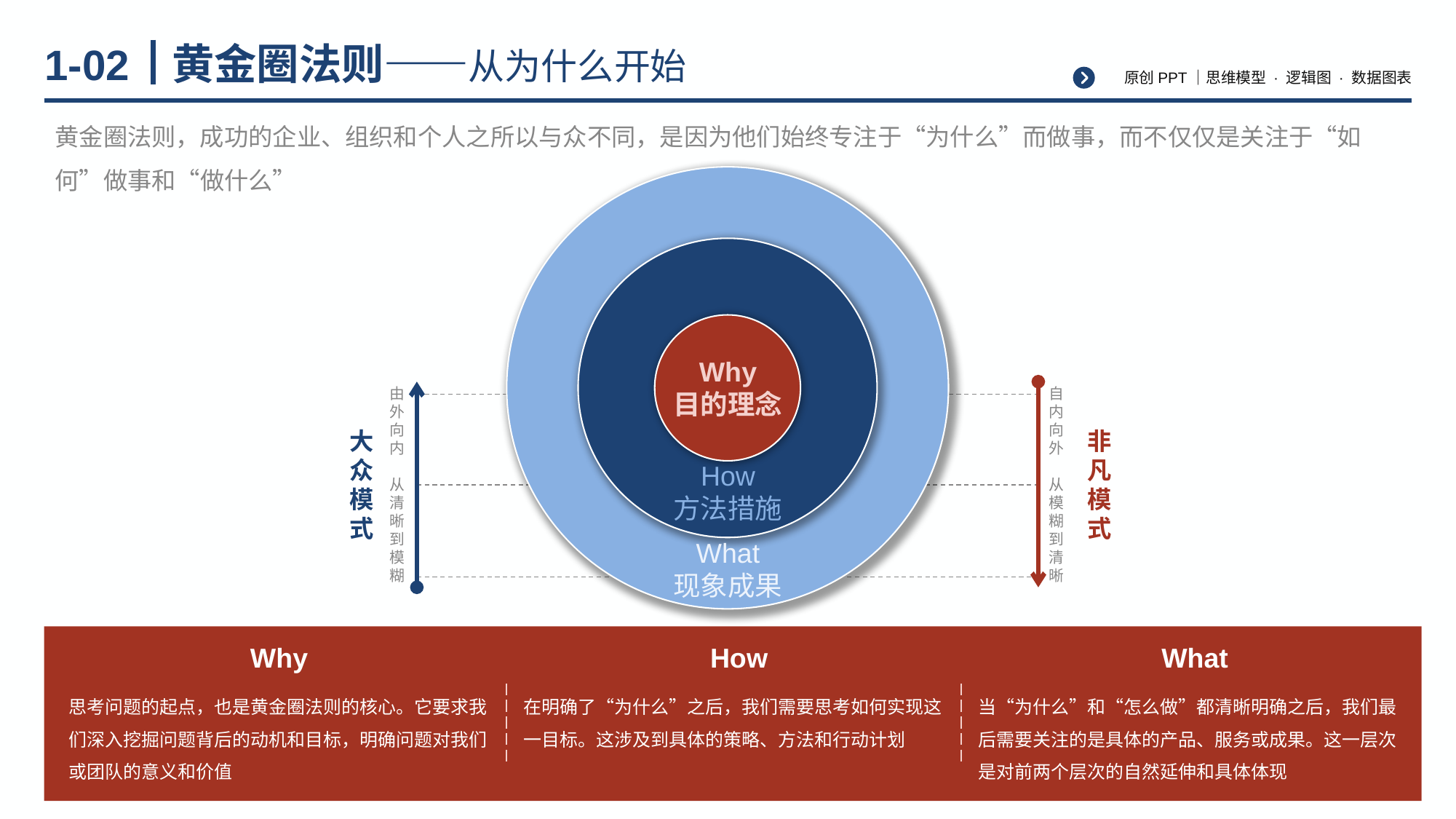

# 黄金圈法则——从为什么开始
1-02
黄金圈法则，成功的企业、组织和个人之所以与众不同，是因为他们始终专注于“为什么”而做事，而不仅仅是关注于“如何”做事和“做什么”

Why
目的理念
How
方法措施
What
现象成果
由外向内

从清晰到模糊
自内向外

从模糊到清晰
大众模式
非凡模式

Why
How
What
思考问题的起点，也是黄金圈法则的核心。它要求我们深入挖掘问题背后的动机和目标，明确问题对我们或团队的意义和价值
在明确了“为什么”之后，我们需要思考如何实现这一目标。这涉及到具体的策略、方法和行动计划
当“为什么”和“怎么做”都清晰明确之后，我们最后需要关注的是具体的产品、服务或成果。这一层次是对前两个层次的自然延伸和具体体现